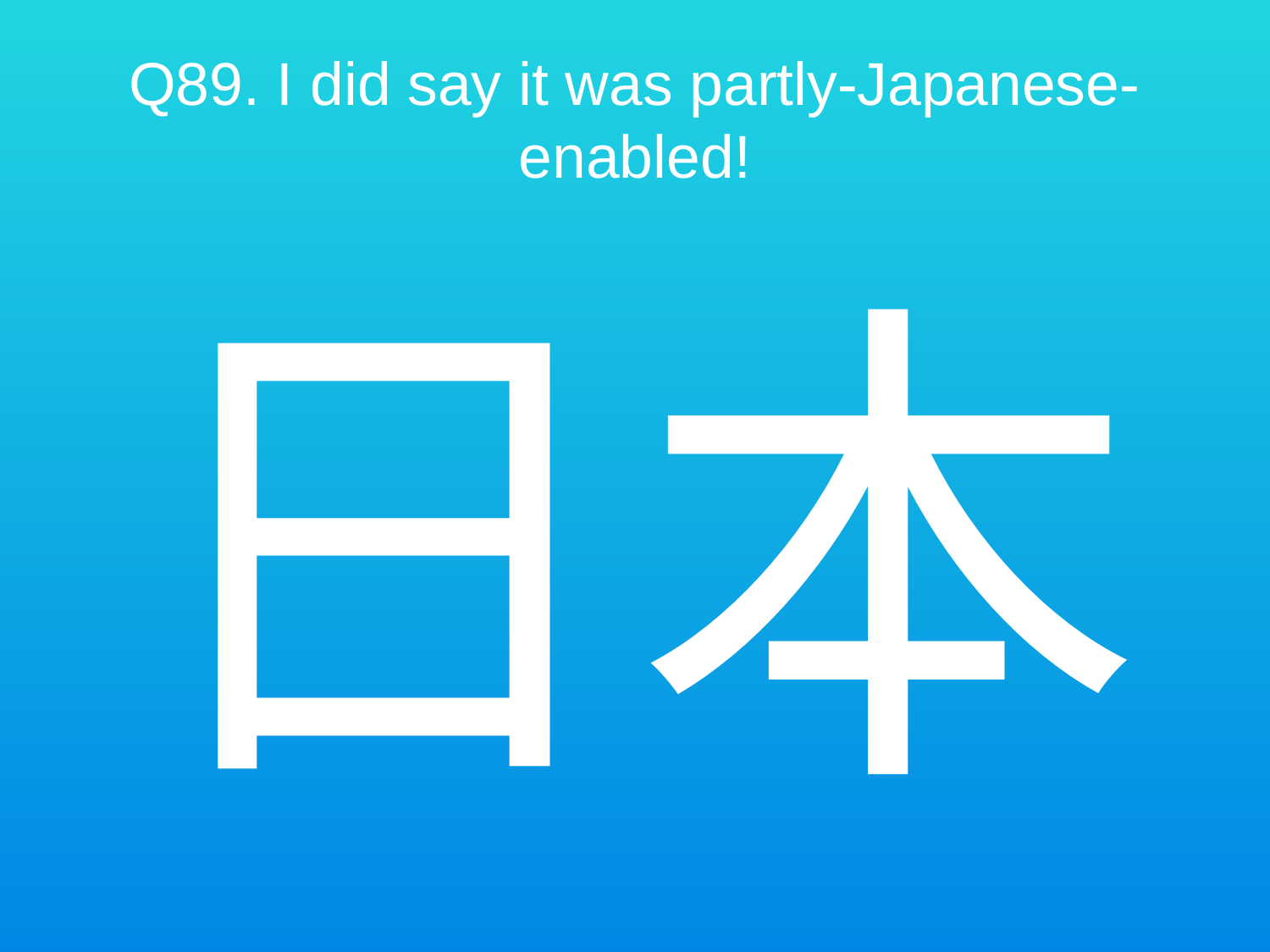

# Q89. I did say it was partly-Japanese-enabled!
日本